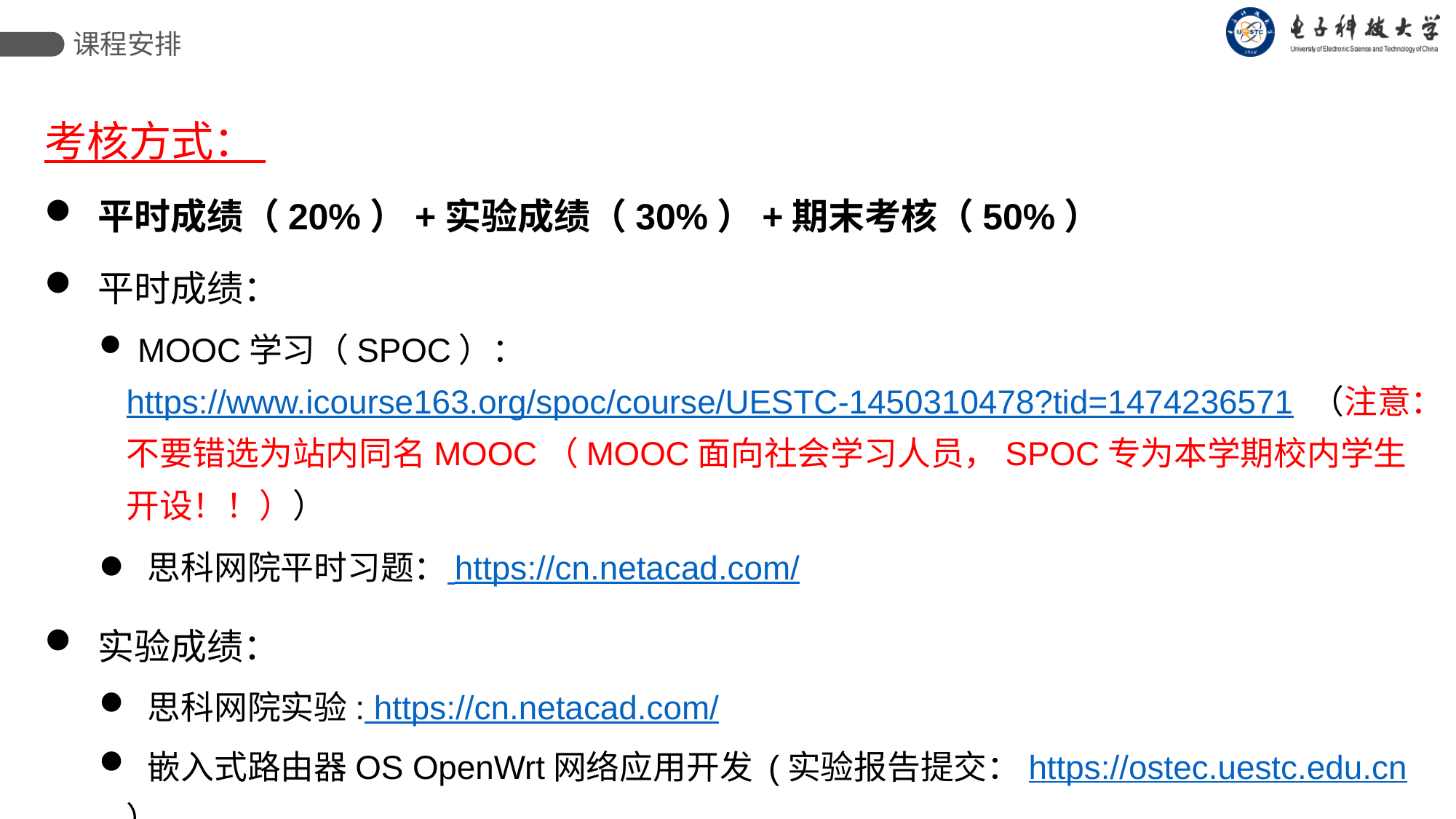

课程安排
考核方式：
 平时成绩（20%）+实验成绩（30%）+期末考核（50%）
 平时成绩：
 MOOC学习（SPOC）： https://www.icourse163.org/spoc/course/UESTC-1450310478?tid=1474236571 （注意：不要错选为站内同名MOOC（MOOC面向社会学习人员，SPOC专为本学期校内学生开设！！））
 思科网院平时习题： https://cn.netacad.com/
 实验成绩：
 思科网院实验: https://cn.netacad.com/
 嵌入式路由器OS OpenWrt网络应用开发 (实验报告提交：https://ostec.uestc.edu.cn）